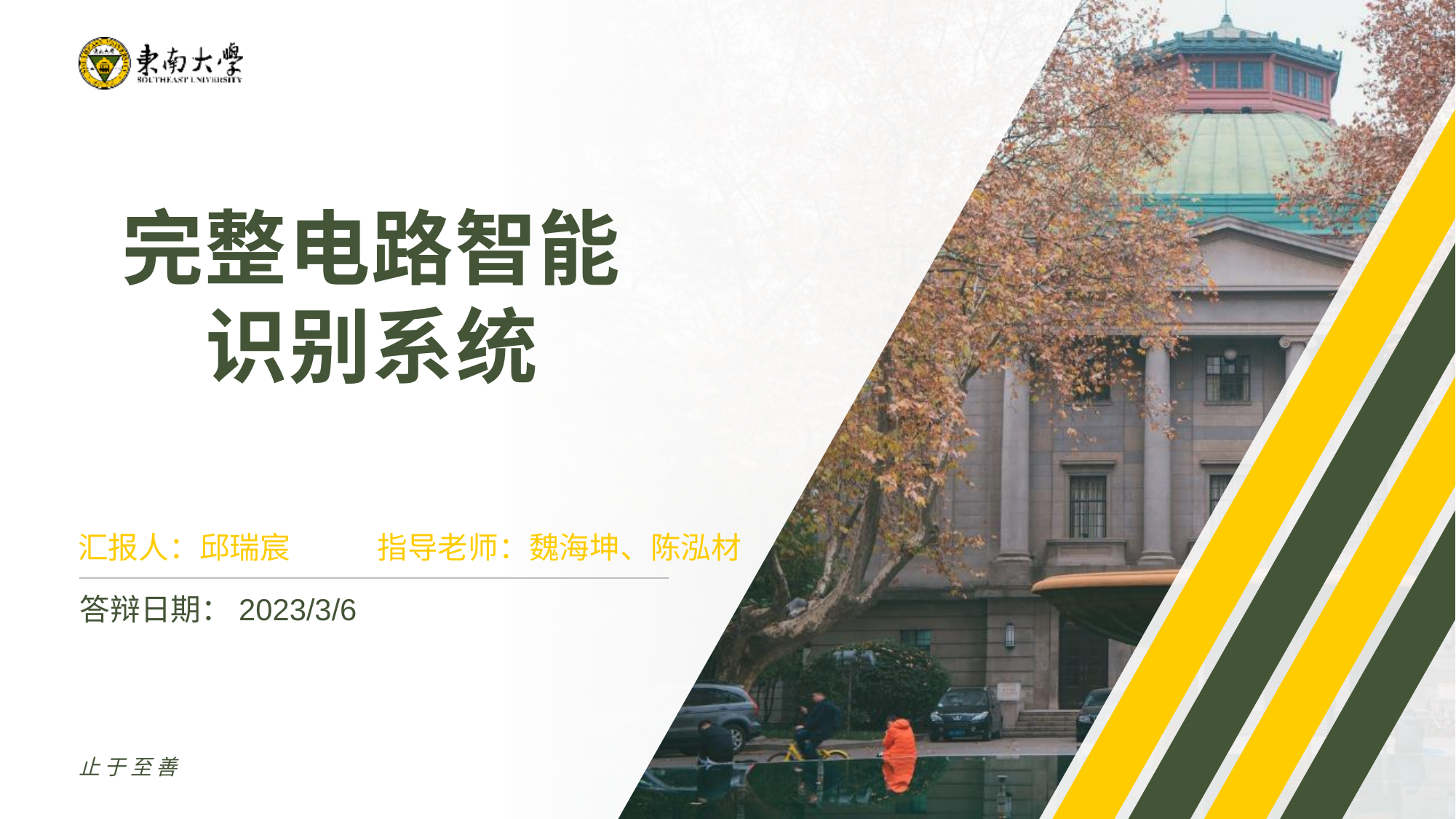

完整电路智能识别系统
汇报人：邱瑞宸
指导老师：魏海坤、陈泓材
答辩日期：2023/3/6
止于至善